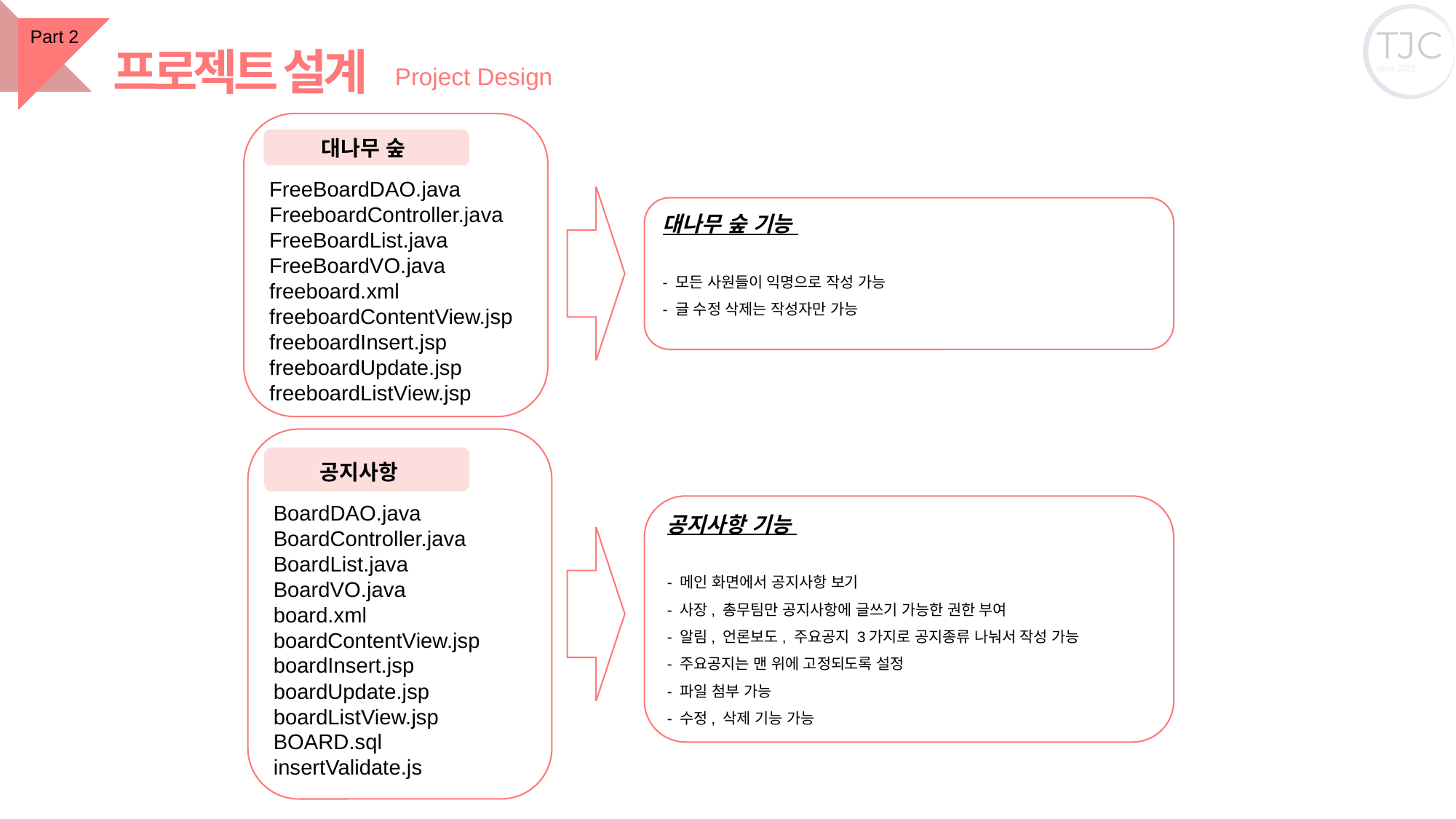

Part 2
프로젝트 설계
Project Design

FreeBoardDAO.java
FreeboardController.java
FreeBoardList.java
FreeBoardVO.java
freeboard.xml
freeboardContentView.jsp
freeboardInsert.jsp
freeboardUpdate.jsp
freeboardListView.jsp
대나무 숲

대나무 숲 기능

- 모든 사원들이 익명으로 작성 가능
- 글 수정 삭제는 작성자만 가능

BoardDAO.java
BoardController.java
BoardList.java
BoardVO.java
board.xml
boardContentView.jsp
boardInsert.jsp
boardUpdate.jsp
boardListView.jsp
BOARD.sql
insertValidate.js
공지사항
공지사항 기능

- 메인 화면에서 공지사항 보기
- 사장, 총무팀만 공지사항에 글쓰기 가능한 권한 부여
- 알림, 언론보도, 주요공지 3가지로 공지종류 나눠서 작성 가능
- 주요공지는 맨 위에 고정되도록 설정
- 파일 첨부 가능
- 수정, 삭제 기능 가능